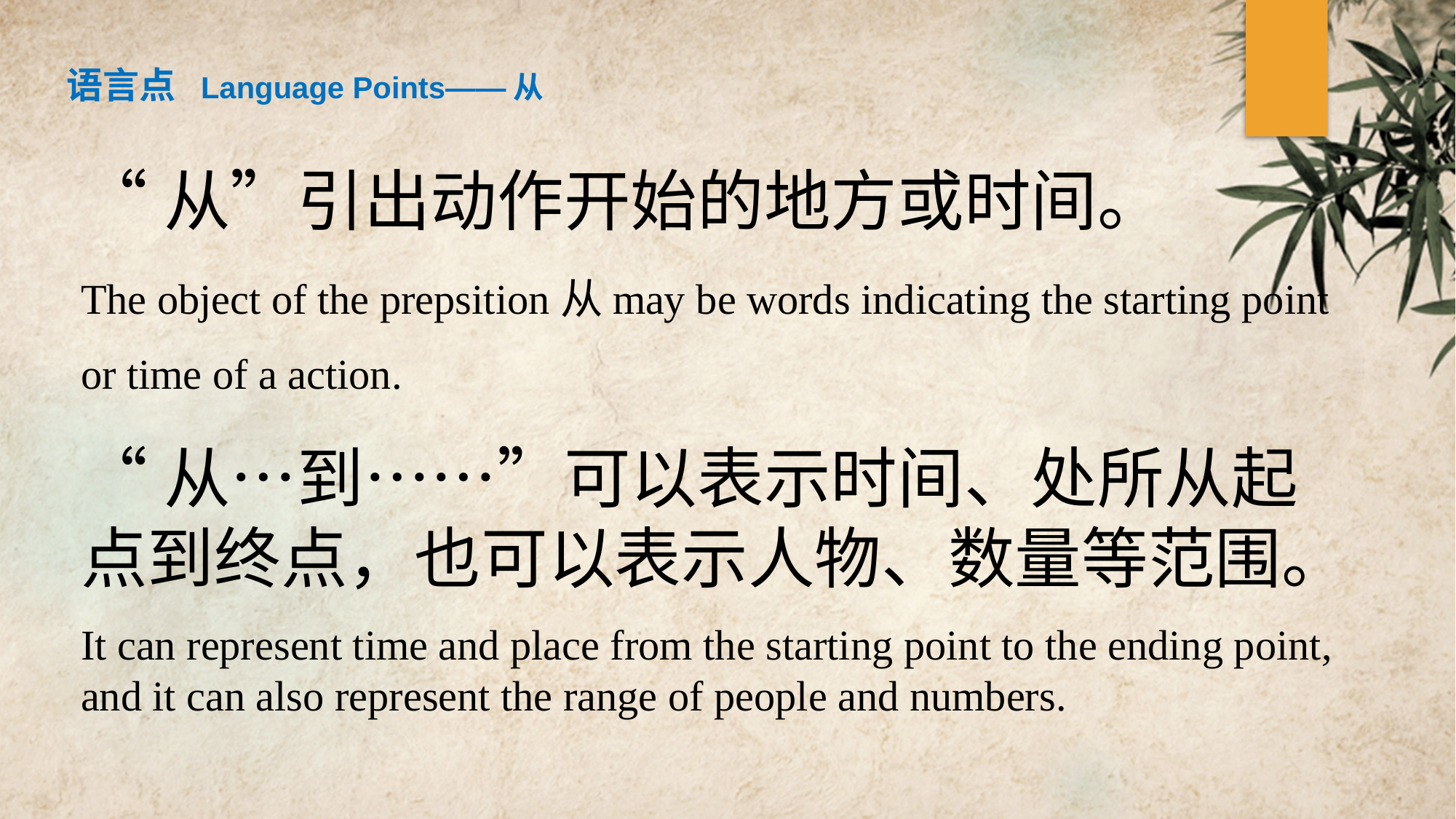

语言点  Language Points——从
“从”引出动作开始的地方或时间。
The object of the prepsition从may be words indicating the starting point or time of a action.
“从…到……”可以表示时间、处所从起点到终点，也可以表示人物、数量等范围。
It can represent time and place from the starting point to the ending point, and it can also represent the range of people and numbers.